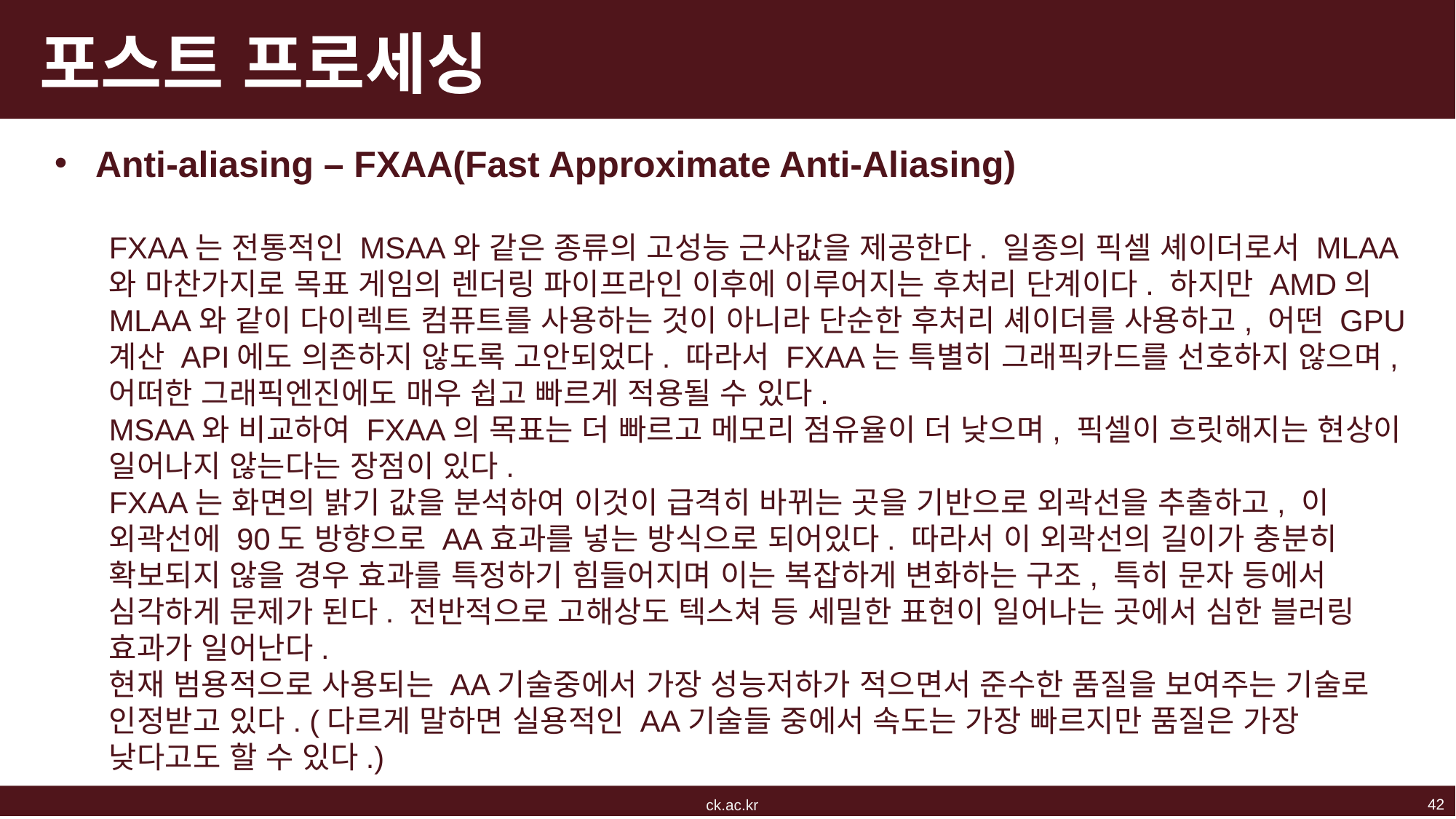

# 포스트 프로세싱
Anti-aliasing – FXAA(Fast Approximate Anti-Aliasing)

FXAA는 전통적인 MSAA와 같은 종류의 고성능 근사값을 제공한다. 일종의 픽셀 셰이더로서 MLAA와 마찬가지로 목표 게임의 렌더링 파이프라인 이후에 이루어지는 후처리 단계이다. 하지만 AMD의 MLAA와 같이 다이렉트 컴퓨트를 사용하는 것이 아니라 단순한 후처리 셰이더를 사용하고, 어떤 GPU 계산 API에도 의존하지 않도록 고안되었다. 따라서 FXAA는 특별히 그래픽카드를 선호하지 않으며, 어떠한 그래픽엔진에도 매우 쉽고 빠르게 적용될 수 있다.
MSAA와 비교하여 FXAA의 목표는 더 빠르고 메모리 점유율이 더 낮으며, 픽셀이 흐릿해지는 현상이 일어나지 않는다는 장점이 있다.
FXAA는 화면의 밝기 값을 분석하여 이것이 급격히 바뀌는 곳을 기반으로 외곽선을 추출하고, 이 외곽선에 90도 방향으로 AA효과를 넣는 방식으로 되어있다. 따라서 이 외곽선의 길이가 충분히 확보되지 않을 경우 효과를 특정하기 힘들어지며 이는 복잡하게 변화하는 구조, 특히 문자 등에서 심각하게 문제가 된다. 전반적으로 고해상도 텍스쳐 등 세밀한 표현이 일어나는 곳에서 심한 블러링 효과가 일어난다.
현재 범용적으로 사용되는 AA기술중에서 가장 성능저하가 적으면서 준수한 품질을 보여주는 기술로 인정받고 있다. (다르게 말하면 실용적인 AA기술들 중에서 속도는 가장 빠르지만 품질은 가장 낮다고도 할 수 있다.)

42
ck.ac.kr